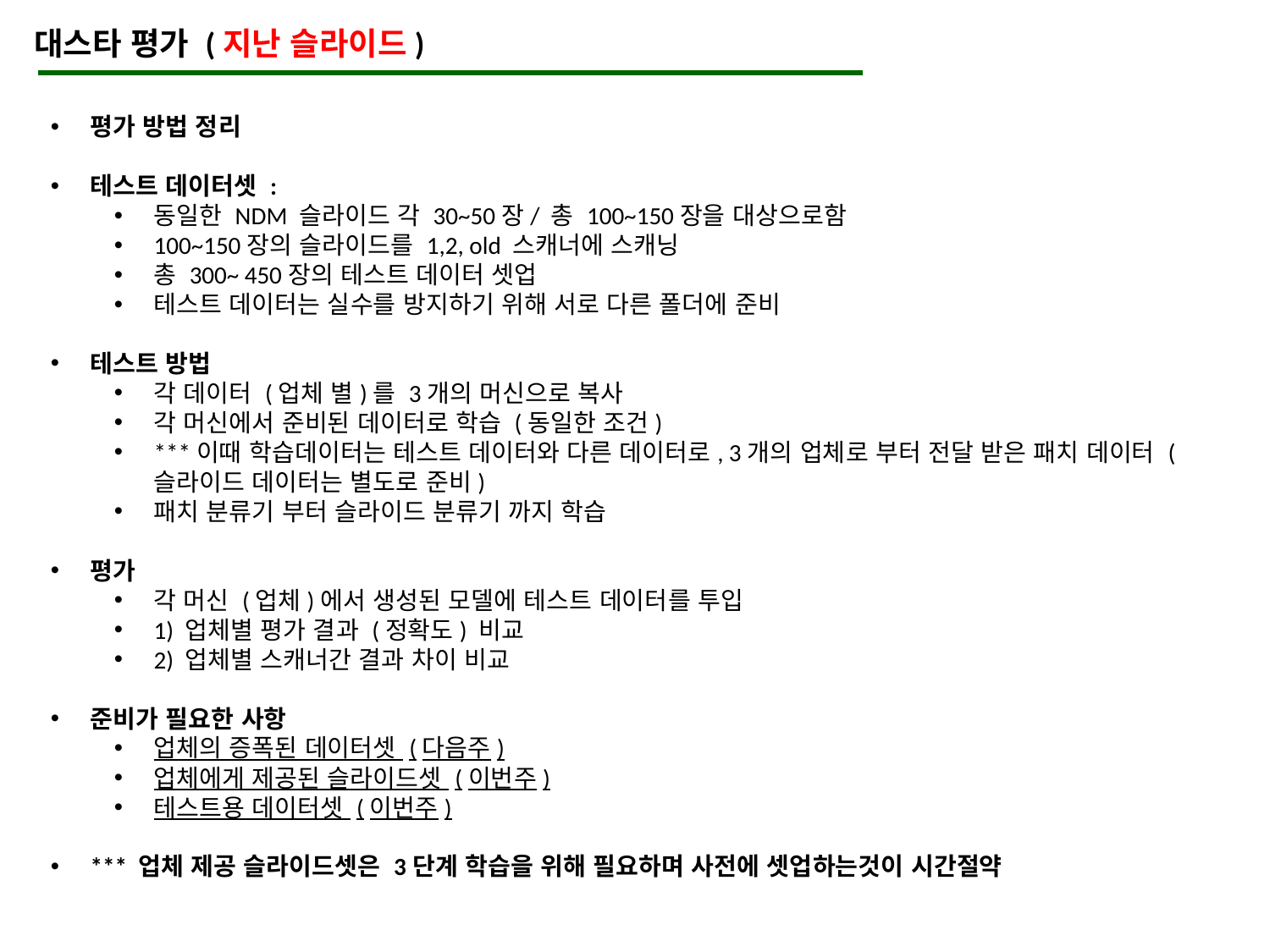

대스타 평가 (지난 슬라이드)
평가 방법 정리

테스트 데이터셋 :
동일한 NDM 슬라이드 각 30~50장/ 총 100~150장을 대상으로함
100~150장의 슬라이드를 1,2, old 스캐너에 스캐닝
총 300~ 450장의 테스트 데이터 셋업
테스트 데이터는 실수를 방지하기 위해 서로 다른 폴더에 준비

테스트 방법
각 데이터 (업체 별)를 3개의 머신으로 복사
각 머신에서 준비된 데이터로 학습 (동일한 조건)
***이때 학습데이터는 테스트 데이터와 다른 데이터로, 3개의 업체로 부터 전달 받은 패치 데이터 (슬라이드 데이터는 별도로 준비)
패치 분류기 부터 슬라이드 분류기 까지 학습

평가
각 머신 (업체)에서 생성된 모델에 테스트 데이터를 투입
1) 업체별 평가 결과 (정확도) 비교
2) 업체별 스캐너간 결과 차이 비교

준비가 필요한 사항
업체의 증폭된 데이터셋 (다음주)
업체에게 제공된 슬라이드셋 (이번주)
테스트용 데이터셋 (이번주)

*** 업체 제공 슬라이드셋은 3단계 학습을 위해 필요하며 사전에 셋업하는것이 시간절약